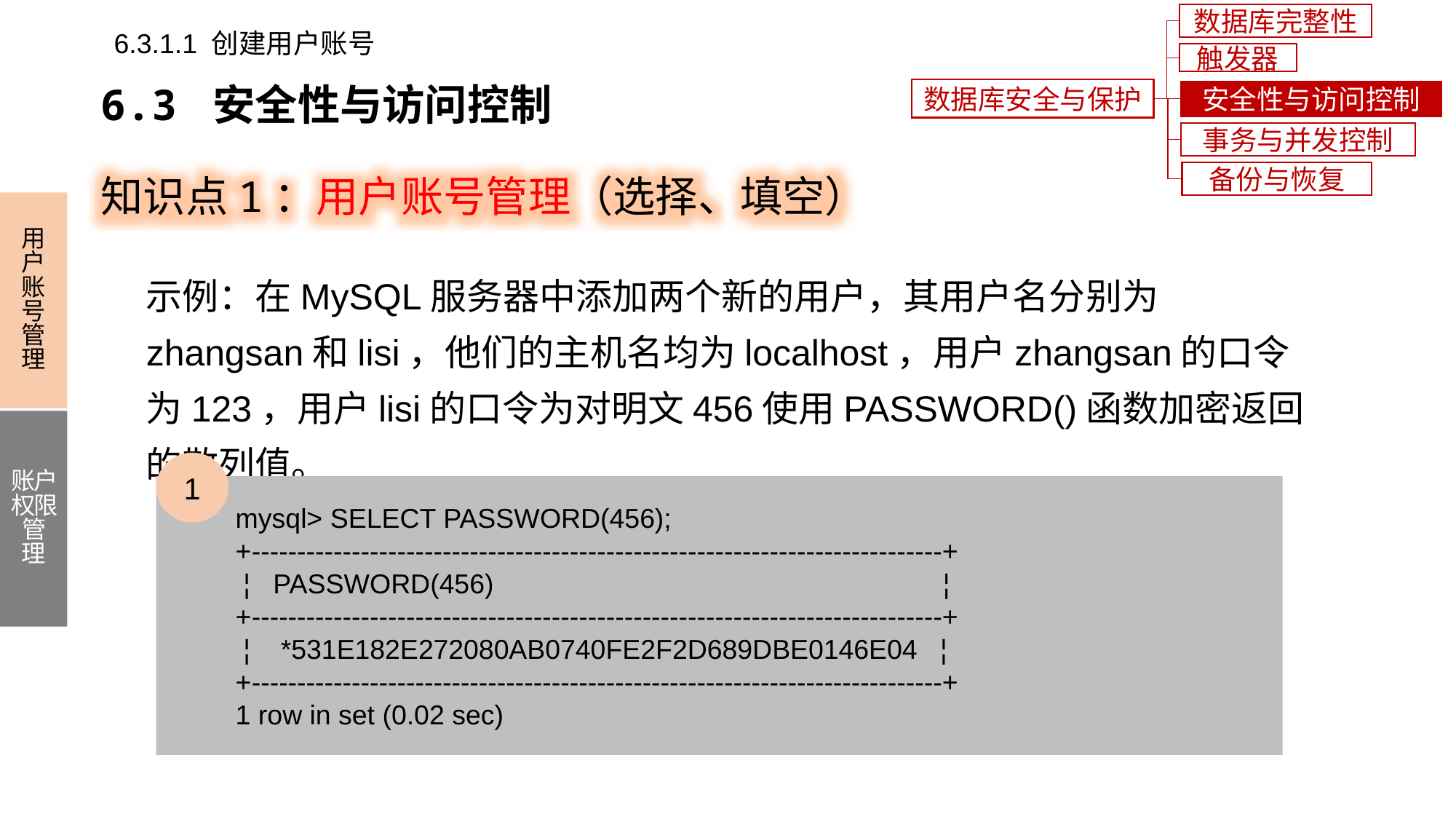

数据库完整性
6.3.1.1 创建用户账号
触发器
6.3 安全性与访问控制
数据库安全与保护
安全性与访问控制
事务与并发控制
知识点1：用户账号管理（选择、填空）
备份与恢复
用户账号管理
账户权限管理
示例：在MySQL服务器中添加两个新的用户，其用户名分别为zhangsan和lisi，他们的主机名均为localhost，用户zhangsan的口令为123，用户lisi的口令为对明文456使用PASSWORD()函数加密返回的散列值。
1
         mysql> SELECT PASSWORD(456);
         +----------------------------------------------------------------------------+
          ¦   PASSWORD(456)                                                           ¦
         +----------------------------------------------------------------------------+
          ¦    *531E182E272080AB0740FE2F2D689DBE0146E04   ¦
         +----------------------------------------------------------------------------+
         1 row in set (0.02 sec)